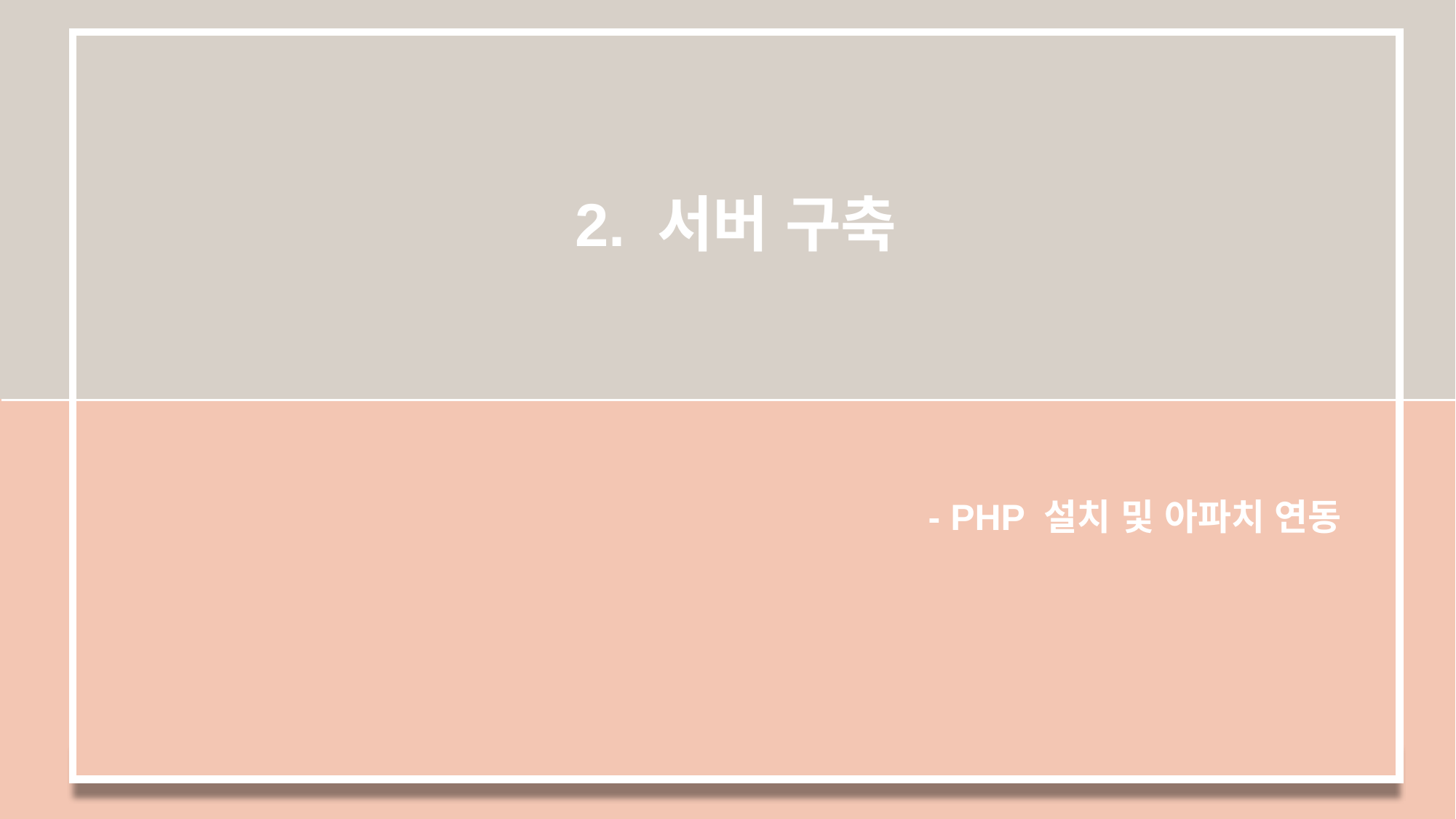

2. 서버 구축

- PHP 설치 및 아파치 연동